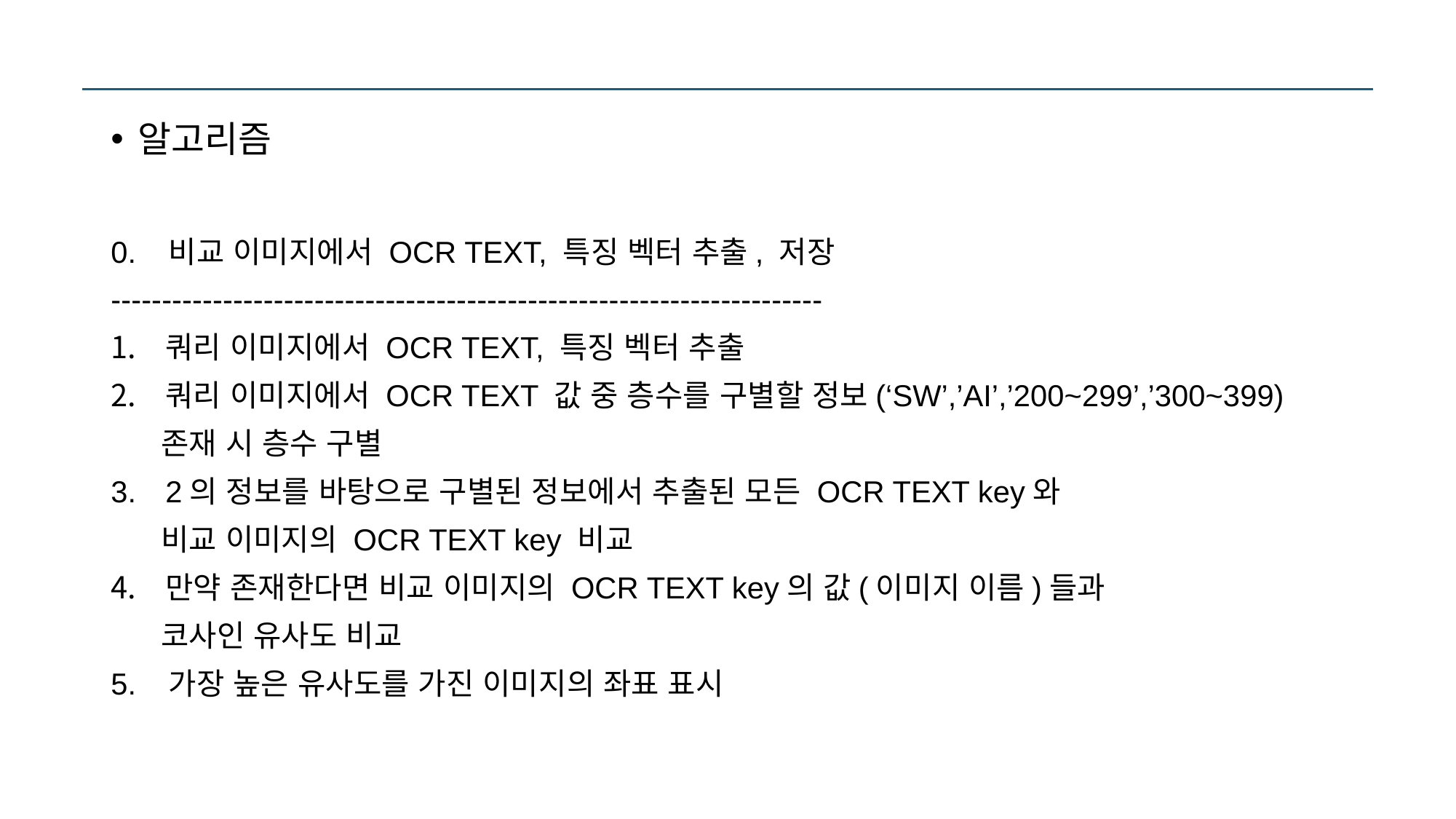

#
알고리즘

0.   비교 이미지에서 OCR TEXT, 특징 벡터 추출, 저장
----------------------------------------------------------------------
쿼리 이미지에서 OCR TEXT, 특징 벡터 추출
쿼리 이미지에서 OCR TEXT 값 중 층수를 구별할 정보(‘SW’,’AI’,’200~299’,’300~399)
     존재 시 층수 구별
2의 정보를 바탕으로 구별된 정보에서 추출된 모든 OCR TEXT key와
     비교 이미지의 OCR TEXT key 비교
만약 존재한다면 비교 이미지의 OCR TEXT key의 값(이미지 이름)들과
     코사인 유사도 비교
5.   가장 높은 유사도를 가진 이미지의 좌표 표시